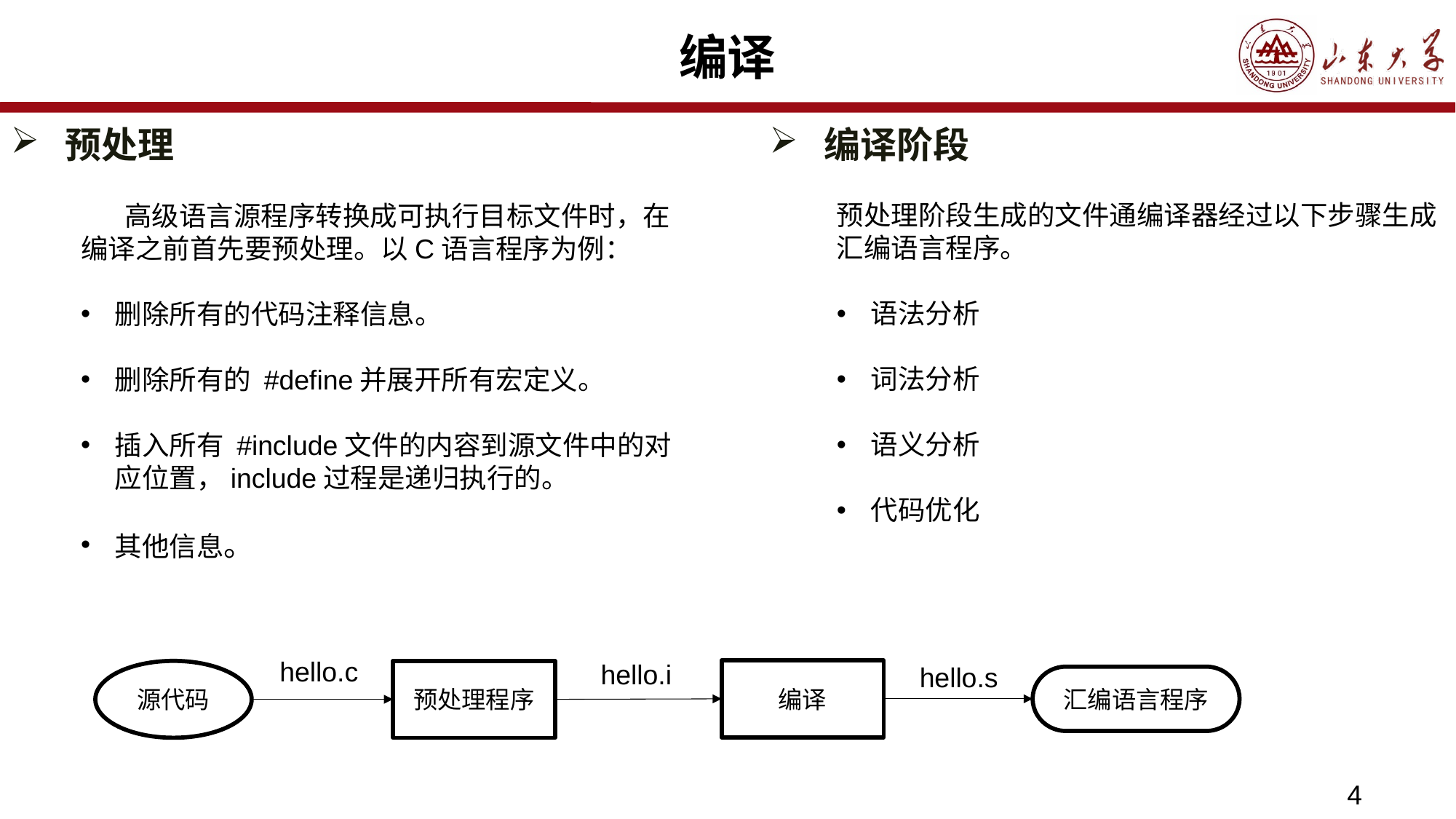

# 编译
预处理
编译阶段
      高级语言源程序转换成可执行目标文件时，在编译之前首先要预处理。以C语言程序为例：

删除所有的代码注释信息。

删除所有的 #define并展开所有宏定义。

插入所有 #include文件的内容到源文件中的对应位置，include过程是递归执行的。

其他信息。

预处理阶段生成的文件通编译器经过以下步骤生成汇编语言程序。

语法分析

词法分析

语义分析

代码优化

hello.c
hello.i
hello.s
编译
源代码
预处理程序
汇编语言程序
4